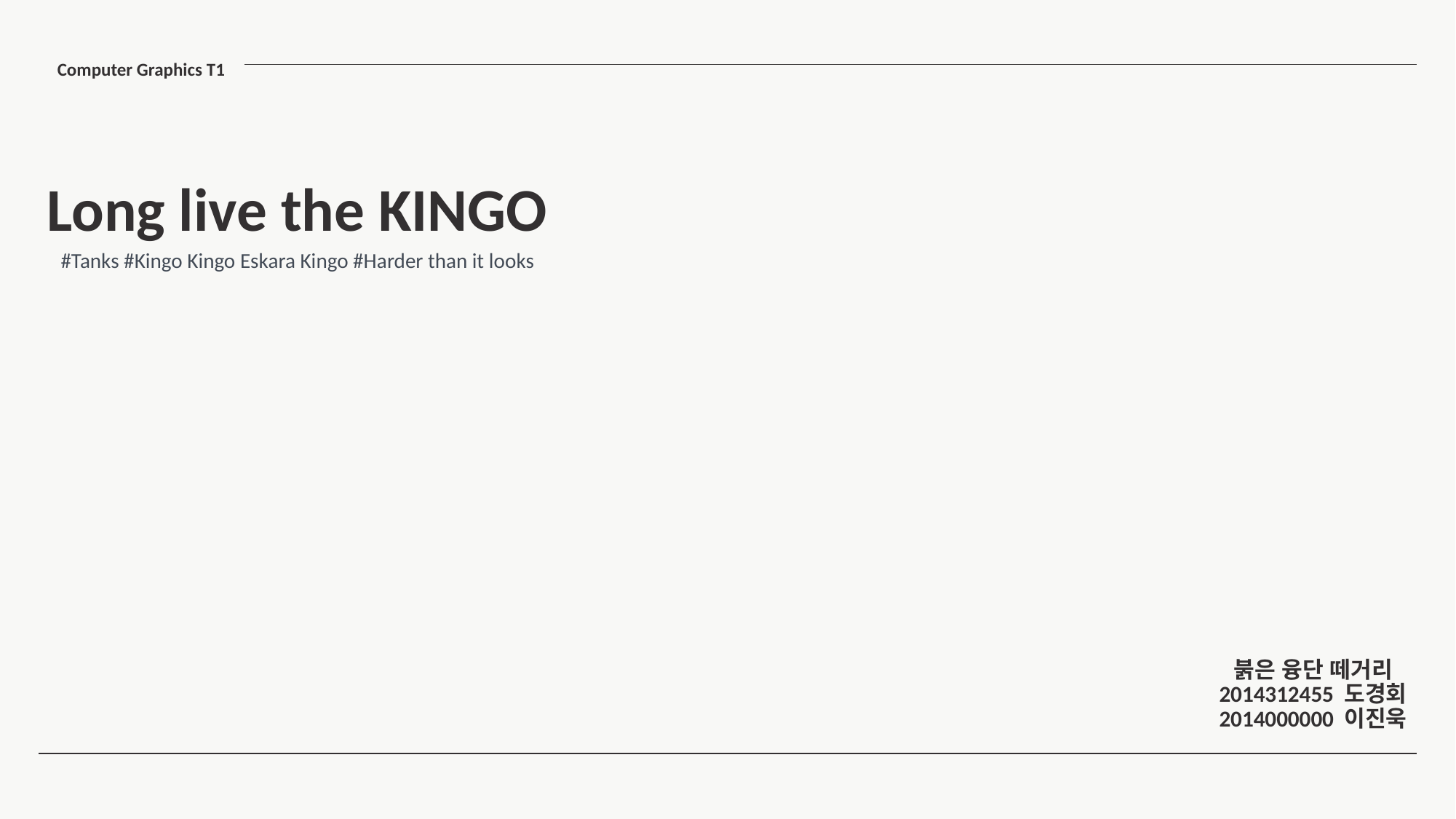

Computer Graphics T1
# Long live the KINGO
#Tanks #Kingo Kingo Eskara Kingo #Harder than it looks
붉은 융단 떼거리
2014312455 도경회
2014000000 이진욱